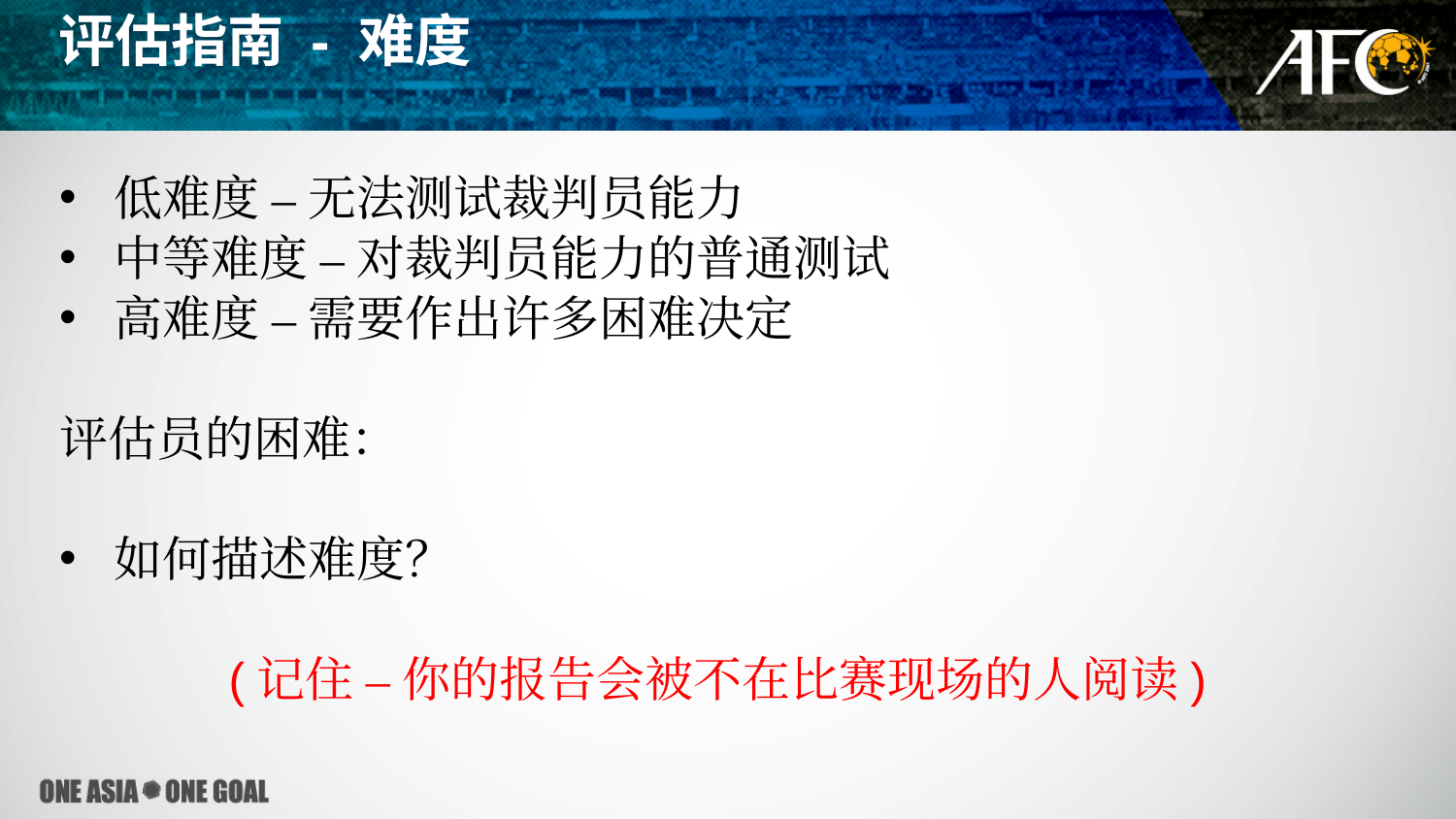

评估指南 - 难度
低难度 – 无法测试裁判员能力
中等难度 – 对裁判员能力的普通测试
高难度 – 需要作出许多困难决定

评估员的困难：

如何描述难度？

(记住 – 你的报告会被不在比赛现场的人阅读)